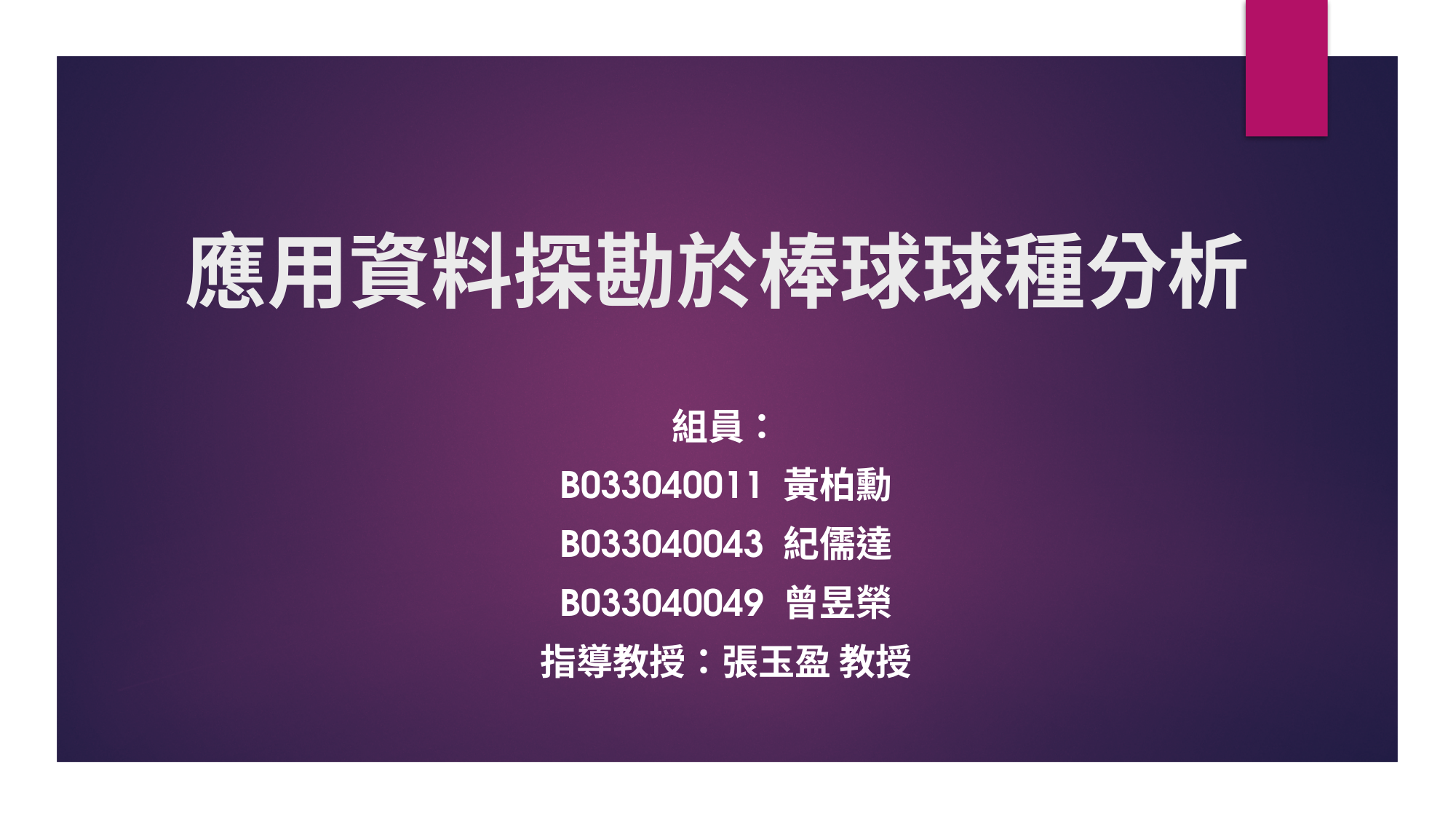

# 應用資料探勘於棒球球種分析
組員：
B033040011 黃柏勳
B033040043 紀儒達
B033040049 曾昱榮
指導教授：張玉盈 教授